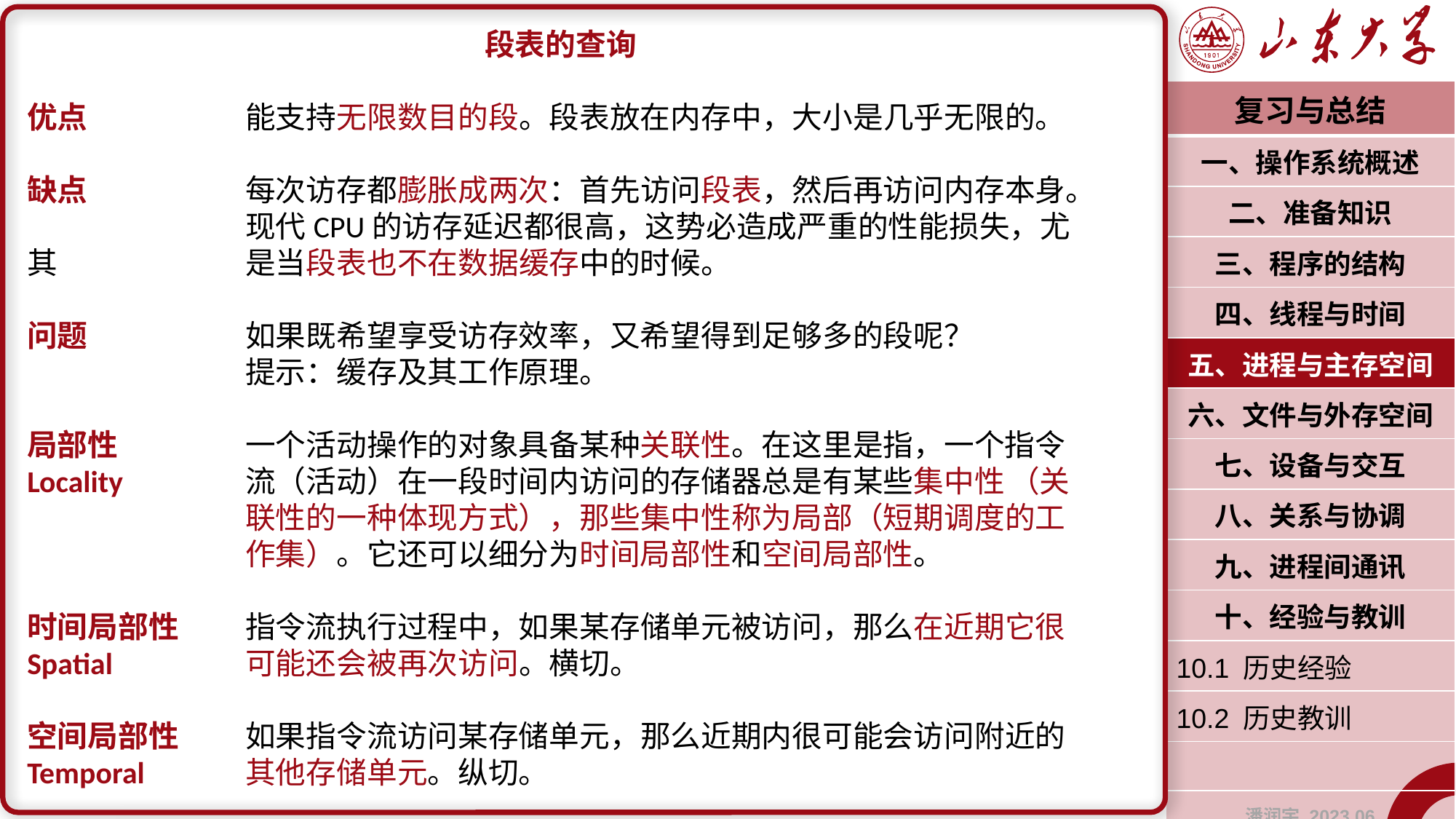

段表的查询

优点		能支持无限数目的段。段表放在内存中，大小是几乎无限的。

缺点		每次访存都膨胀成两次：首先访问段表，然后再访问内存本身。		现代CPU的访存延迟都很高，这势必造成严重的性能损失，尤其		是当段表也不在数据缓存中的时候。

问题		如果既希望享受访存效率，又希望得到足够多的段呢？
		提示：缓存及其工作原理。

局部性		一个活动操作的对象具备某种关联性。在这里是指，一个指令
Locality		流（活动）在一段时间内访问的存储器总是有某些集中性	（关		联性的一种体现方式），那些集中性称为局部（短期调度的工		作集）。它还可以细分为时间局部性和空间局部性。

时间局部性	指令流执行过程中，如果某存储单元被访问，那么在近期它很Spatial		可能还会被再次访问。横切。

空间局部性	如果指令流访问某存储单元，那么近期内很可能会访问附近的Temporal	其他存储单元。纵切。
| 复习与总结 |
| --- |
| 一、操作系统概述 |
| 二、准备知识 |
| 三、程序的结构 |
| 四、线程与时间 |
| 五、进程与主存空间 |
| 六、文件与外存空间 |
| 七、设备与交互 |
| 八、关系与协调 |
| 九、进程间通讯 |
| 十、经验与教训 |
| 10.1 历史经验 |
| 10.2 历史教训 |
|  |
| 潘润宇 2023.06 |